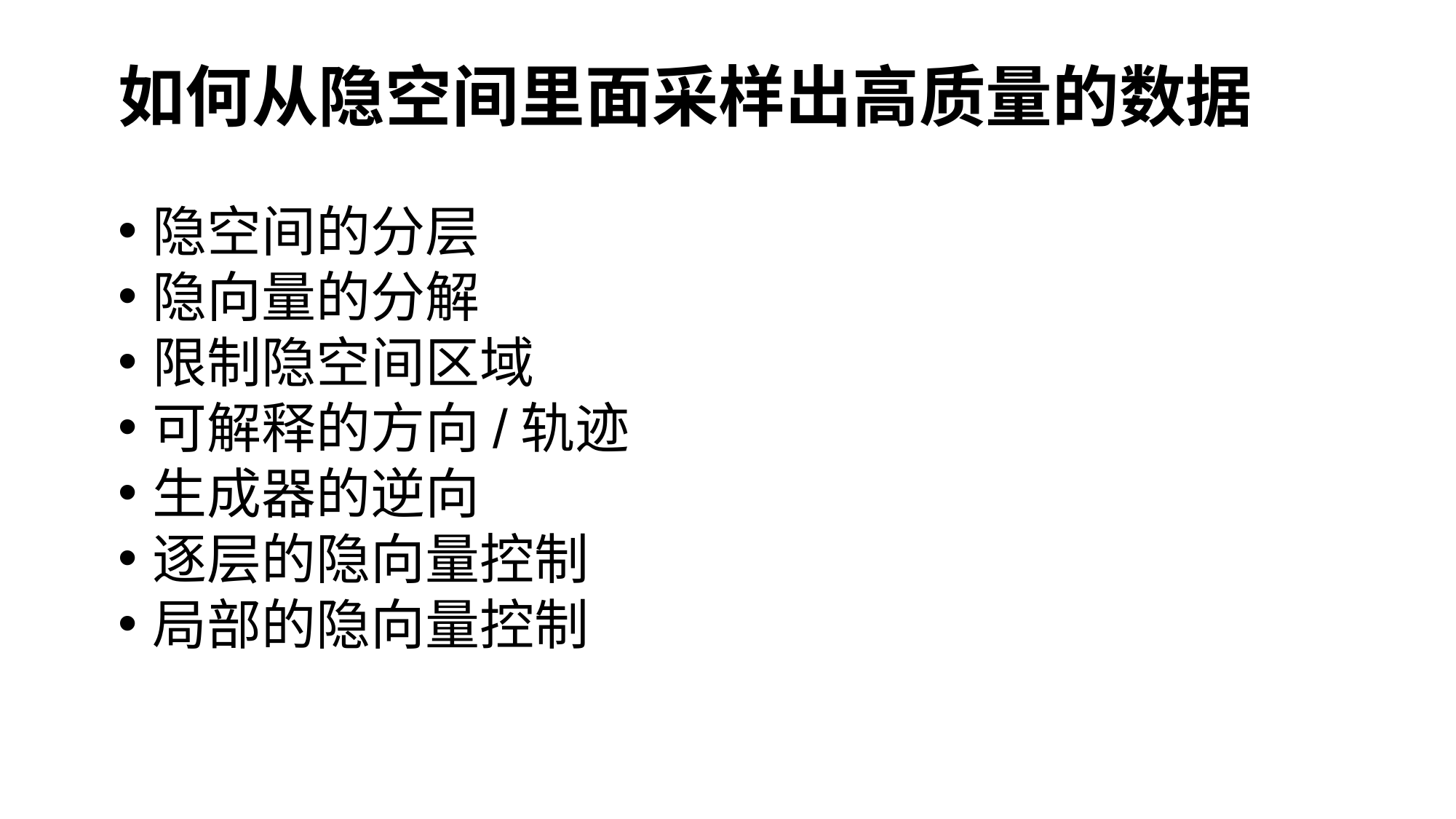

# 如何从隐空间里面采样出高质量的数据
隐空间的分层
隐向量的分解
限制隐空间区域
可解释的方向/轨迹
生成器的逆向
逐层的隐向量控制
局部的隐向量控制